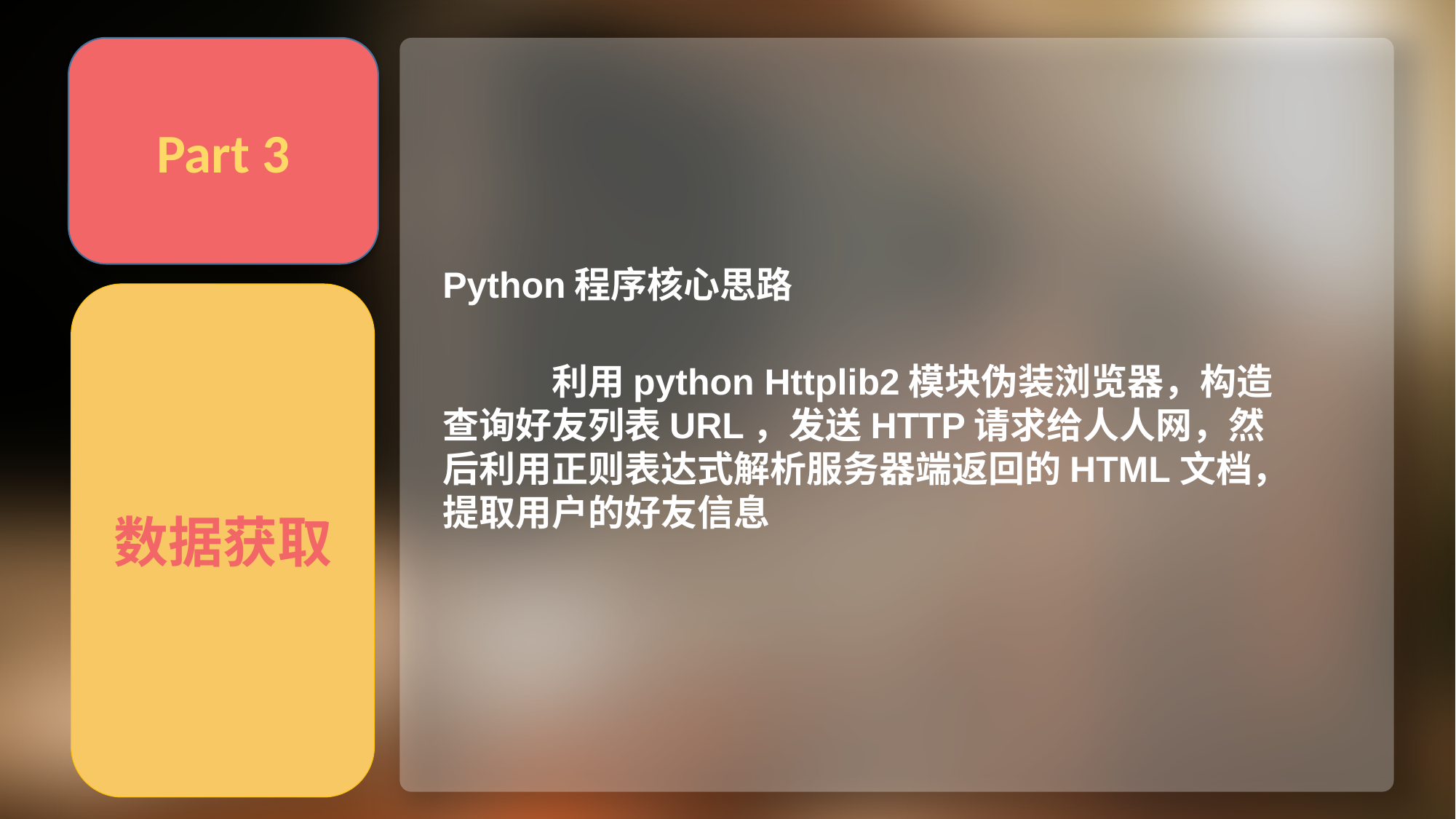

Part 3
化
Python程序核心思路
数据获取
	利用python Httplib2模块伪装浏览器，构造查询好友列表URL，发送HTTP请求给人人网，然后利用正则表达式解析服务器端返回的HTML文档，提取用户的好友信息